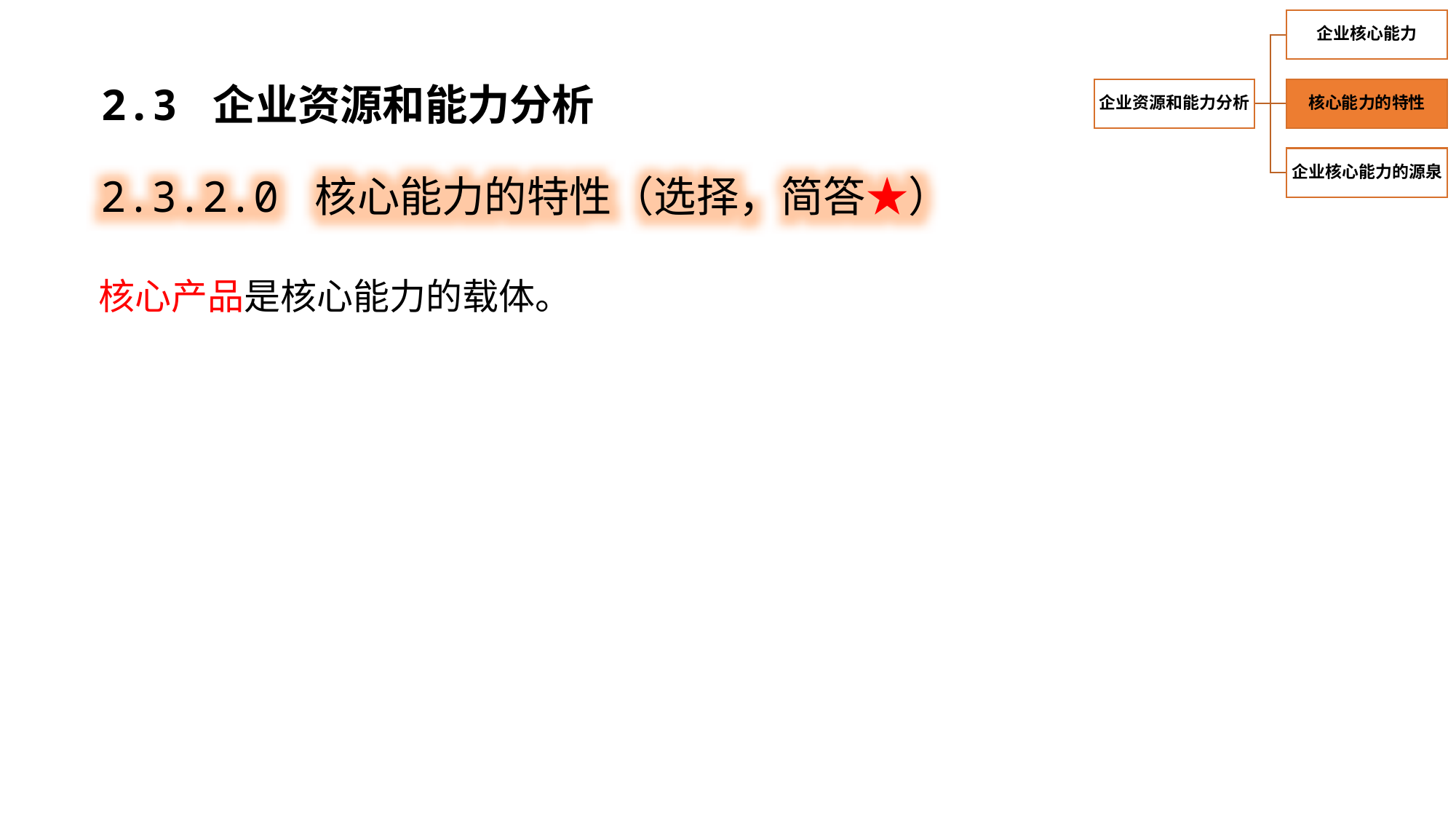

企业资源和能力分析
企业核心能力
核心能力的特性
企业核心能力的源泉
2.3 企业资源和能力分析
2.3.2.0 核心能力的特性（选择，简答★）
核心产品是核心能力的载体。